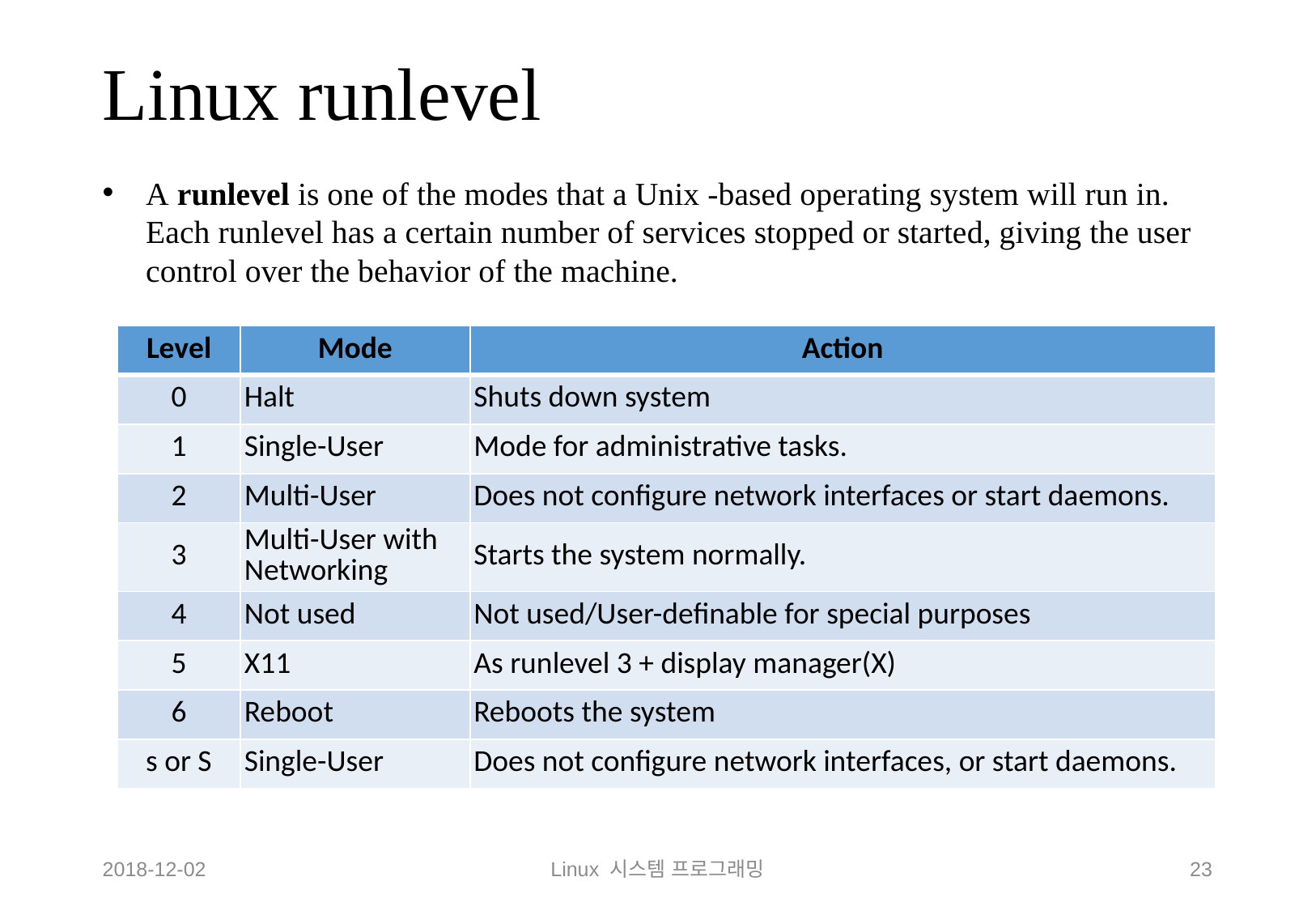

# Linux runlevel
A runlevel is one of the modes that a Unix -based operating system will run in. Each runlevel has a certain number of services stopped or started, giving the user control over the behavior of the machine.
| Level | Mode | Action |
| --- | --- | --- |
| 0 | Halt | Shuts down system |
| 1 | Single-User | Mode for administrative tasks. |
| 2 | Multi-User | Does not configure network interfaces or start daemons. |
| 3 | Multi-User with Networking | Starts the system normally. |
| 4 | Not used | Not used/User-definable for special purposes |
| 5 | X11 | As runlevel 3 + display manager(X) |
| 6 | Reboot | Reboots the system |
| s or S | Single-User | Does not configure network interfaces, or start daemons. |
2018-12-02
Linux 시스템 프로그래밍
23